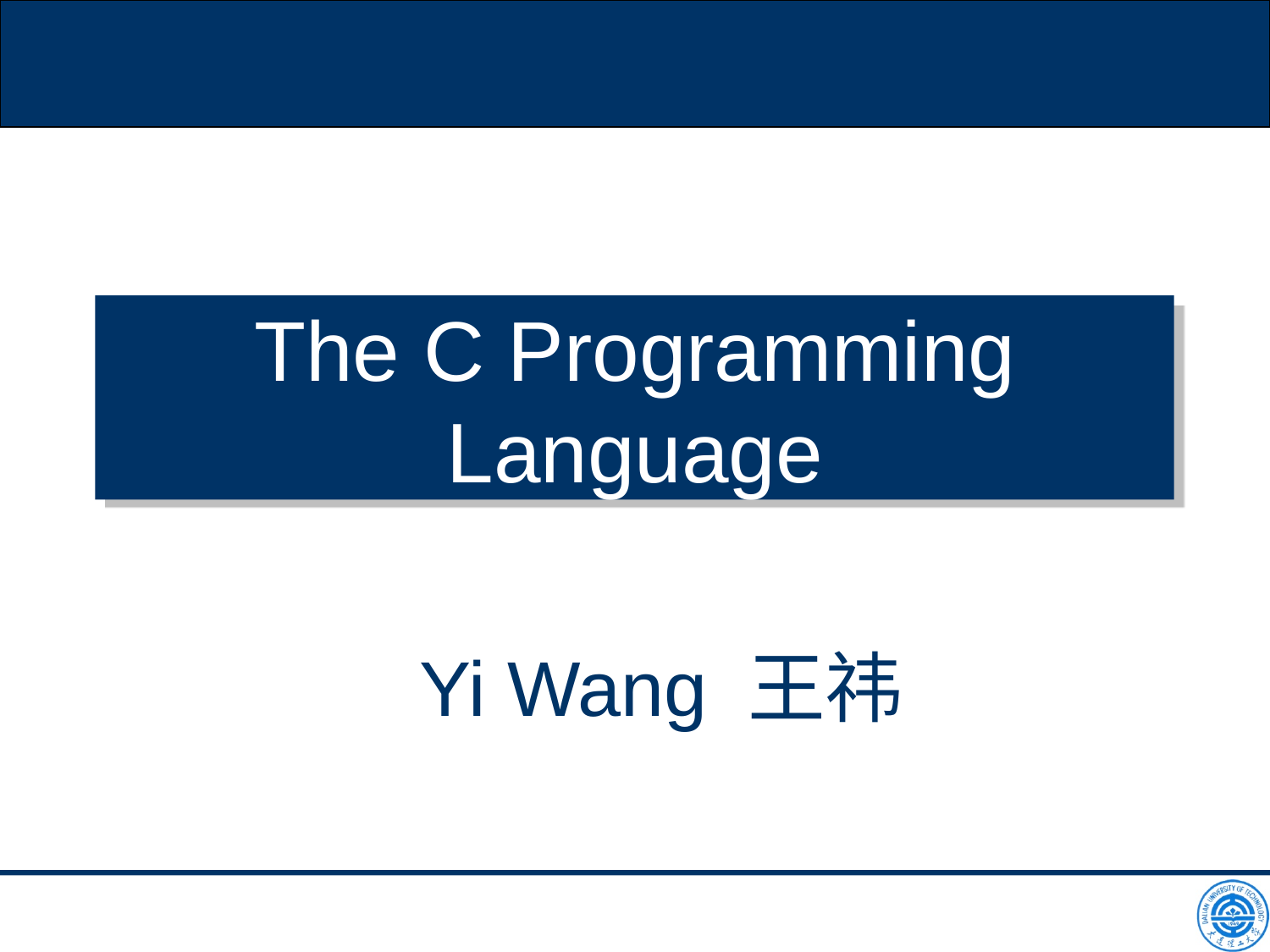

# The C Programming Language
Yi Wang 王祎